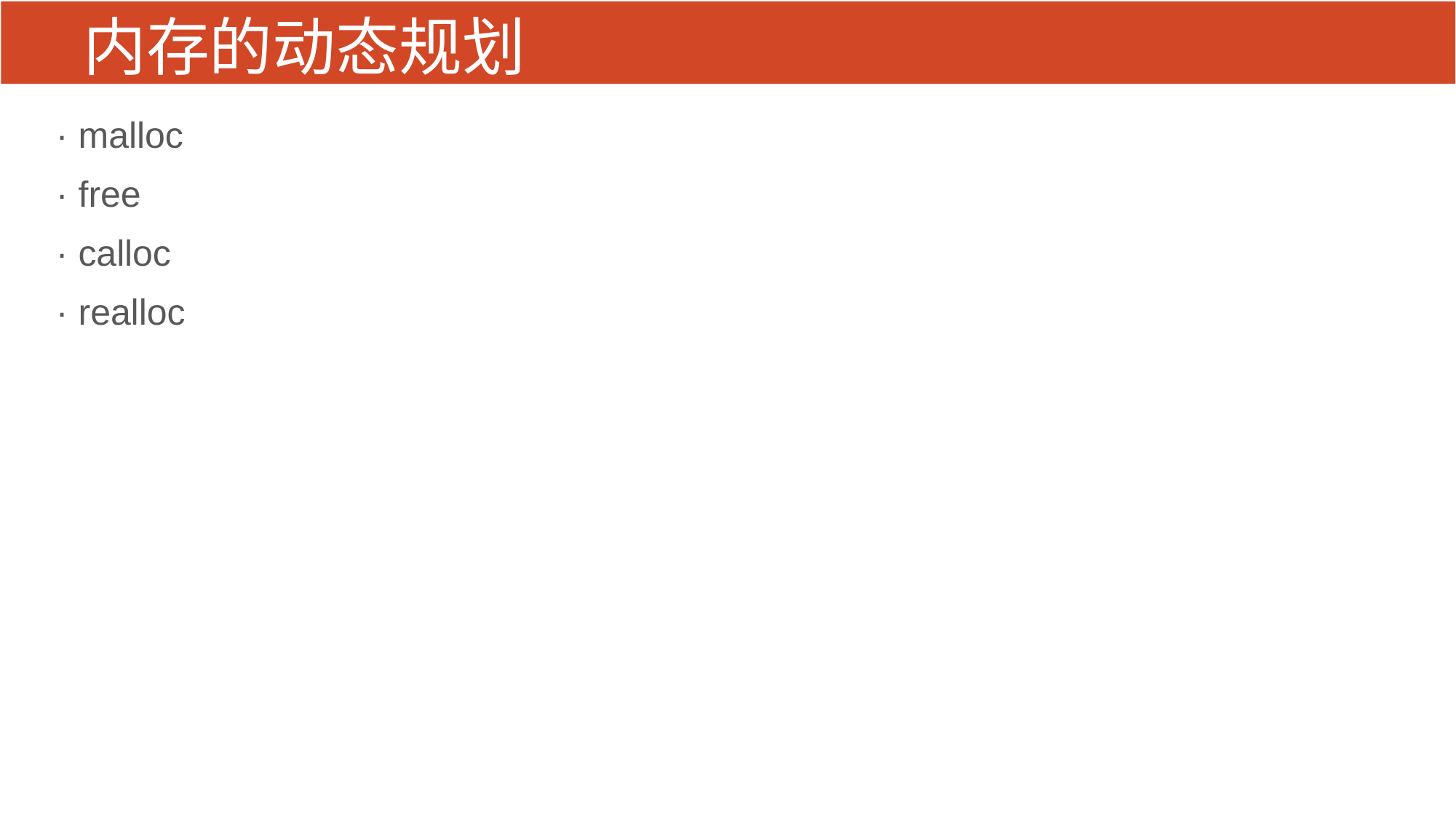

# 内存的动态规划
· malloc
· free
· calloc
· realloc